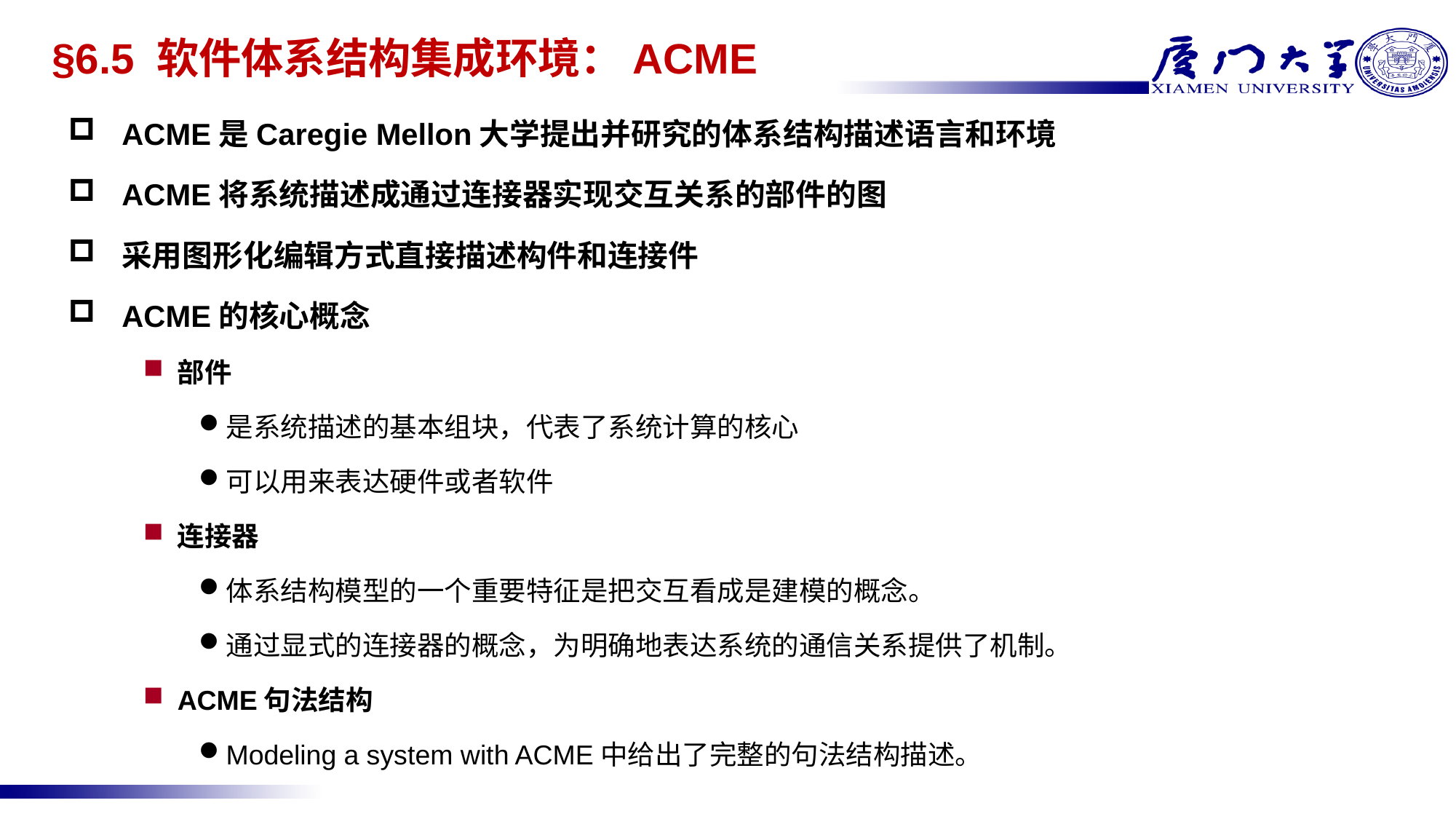

# §6.5 软件体系结构集成环境：ACME
ACME是Caregie Mellon大学提出并研究的体系结构描述语言和环境
ACME将系统描述成通过连接器实现交互关系的部件的图
采用图形化编辑方式直接描述构件和连接件
ACME的核心概念
部件
是系统描述的基本组块，代表了系统计算的核心
可以用来表达硬件或者软件
连接器
体系结构模型的一个重要特征是把交互看成是建模的概念。
通过显式的连接器的概念，为明确地表达系统的通信关系提供了机制。
ACME句法结构
Modeling a system with ACME中给出了完整的句法结构描述。